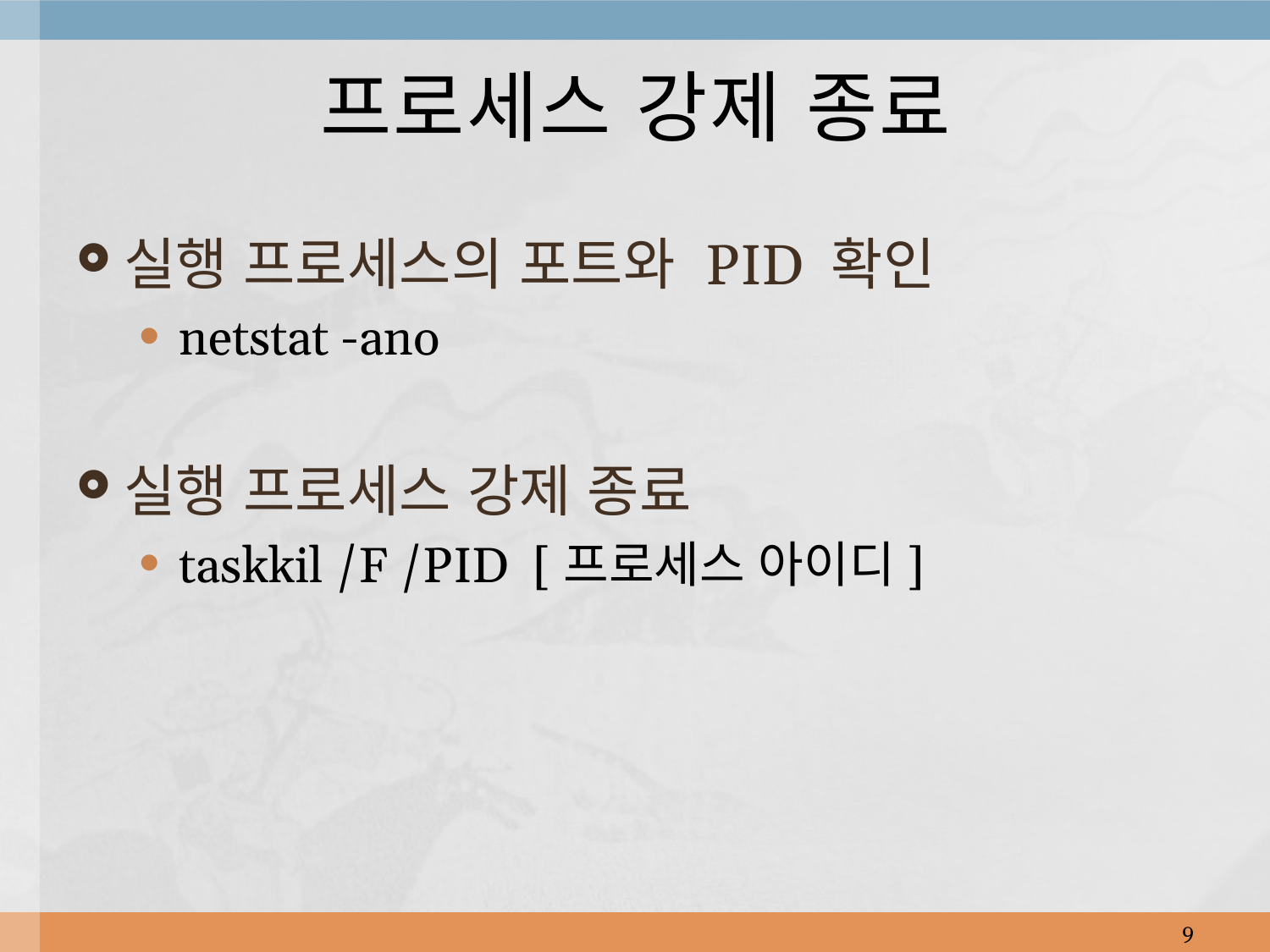

# 프로세스 강제 종료
실행 프로세스의 포트와 PID 확인
netstat -ano

실행 프로세스 강제 종료
taskkil /F /PID  [프로세스 아이디]
9